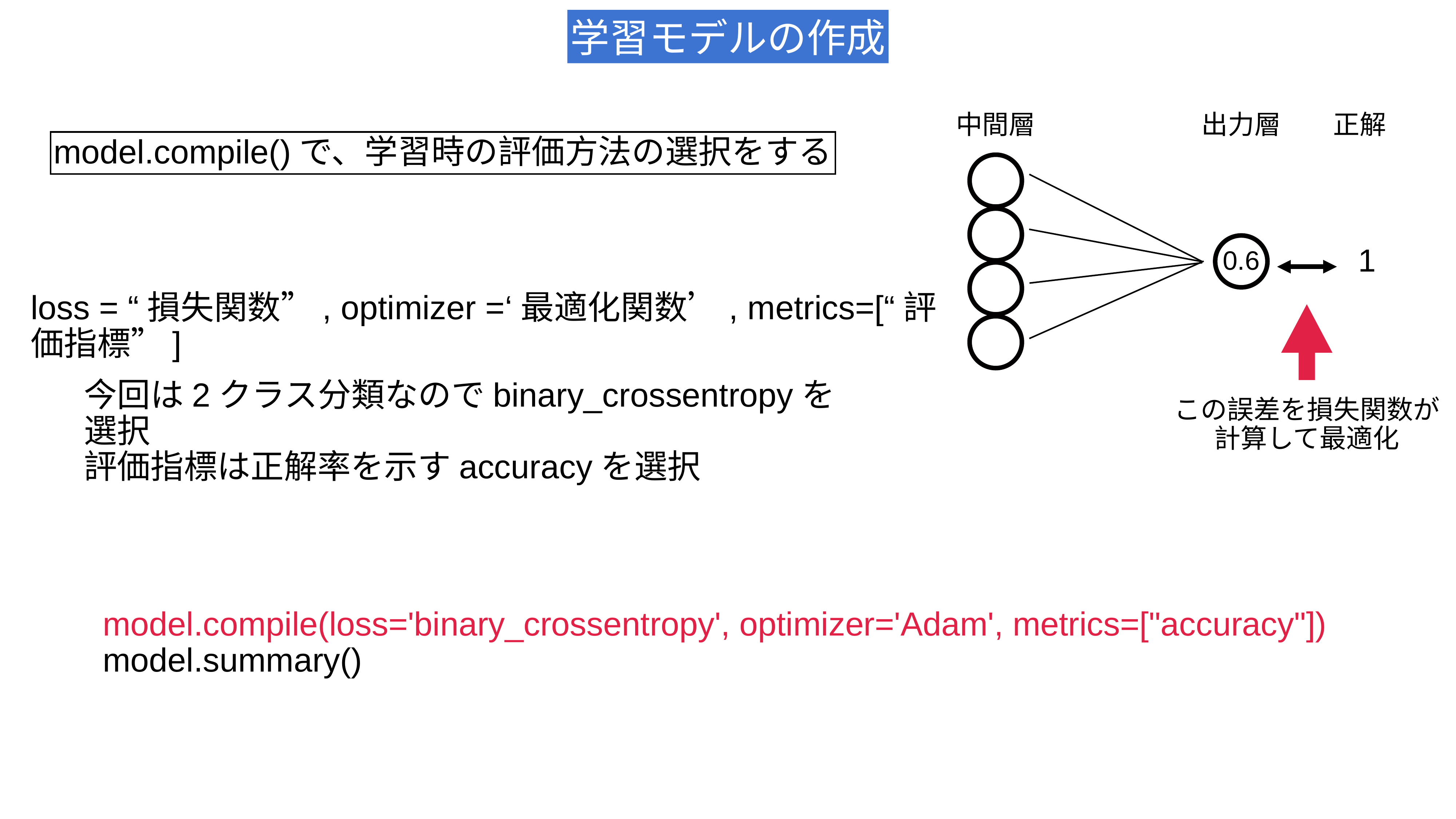

学習モデルの作成
中間層
出力層
正解
model.compile()で、学習時の評価方法の選択をする

1

0.6

loss = “損失関数”, optimizer =‘最適化関数’, metrics=[“評価指標”]

この誤差を損失関数が
計算して最適化
今回は2クラス分類なのでbinary_crossentropyを選択
評価指標は正解率を示すaccuracyを選択
model.compile(loss='binary_crossentropy', optimizer='Adam', metrics=["accuracy"])
model.summary()